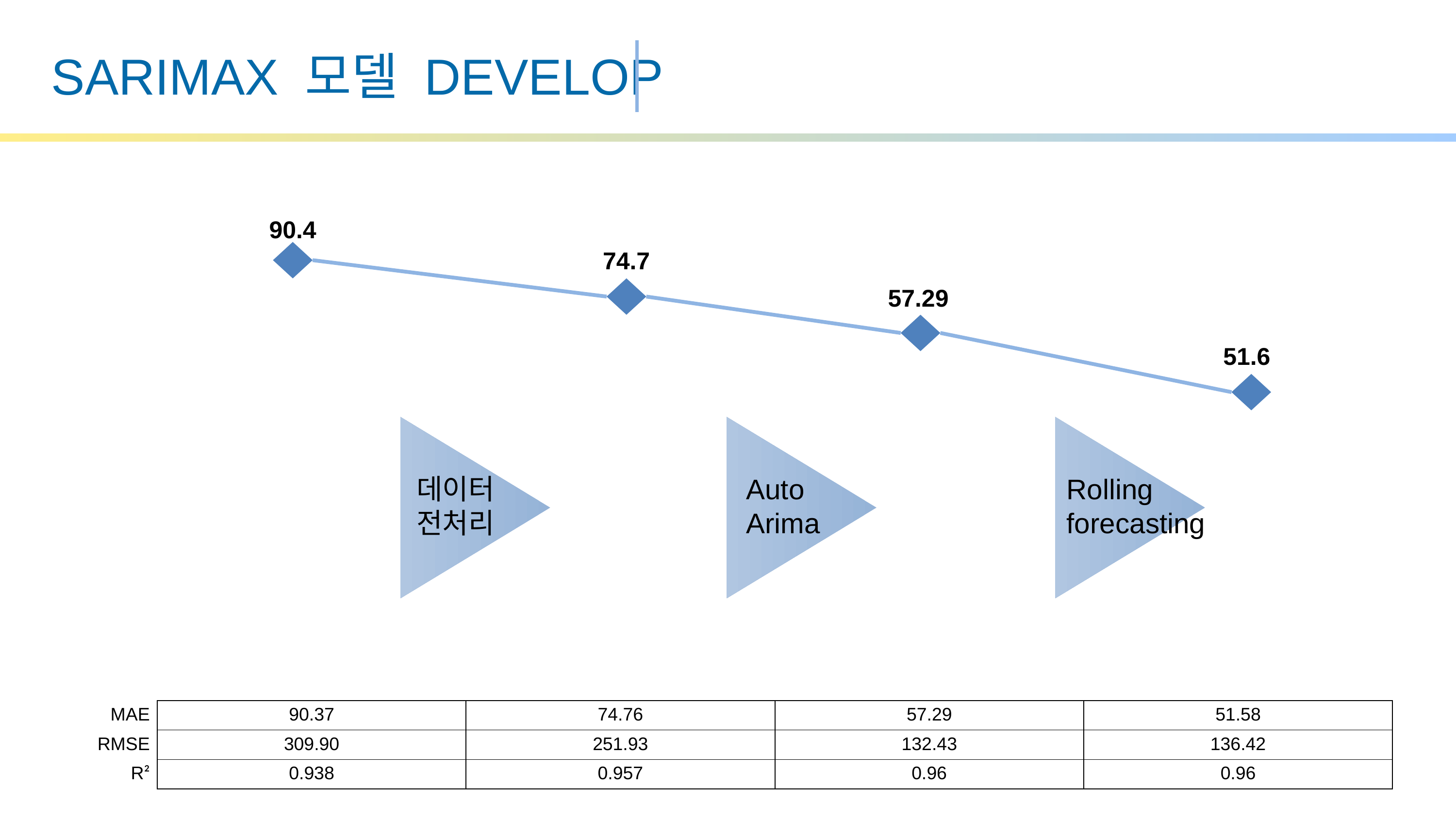

SARIMAX 모델 DEVELOP

90.4
74.7

57.29

51.6

데이터 전처리
Auto
Arima
Rolling
forecasting
| MAE | 90.37 | 74.76 | 57.29 | 51.58 |
| --- | --- | --- | --- | --- |
| RMSE | 309.90 | 251.93 | 132.43 | 136.42 |
| R² | 0.938 | 0.957 | 0.96 | 0.96 |